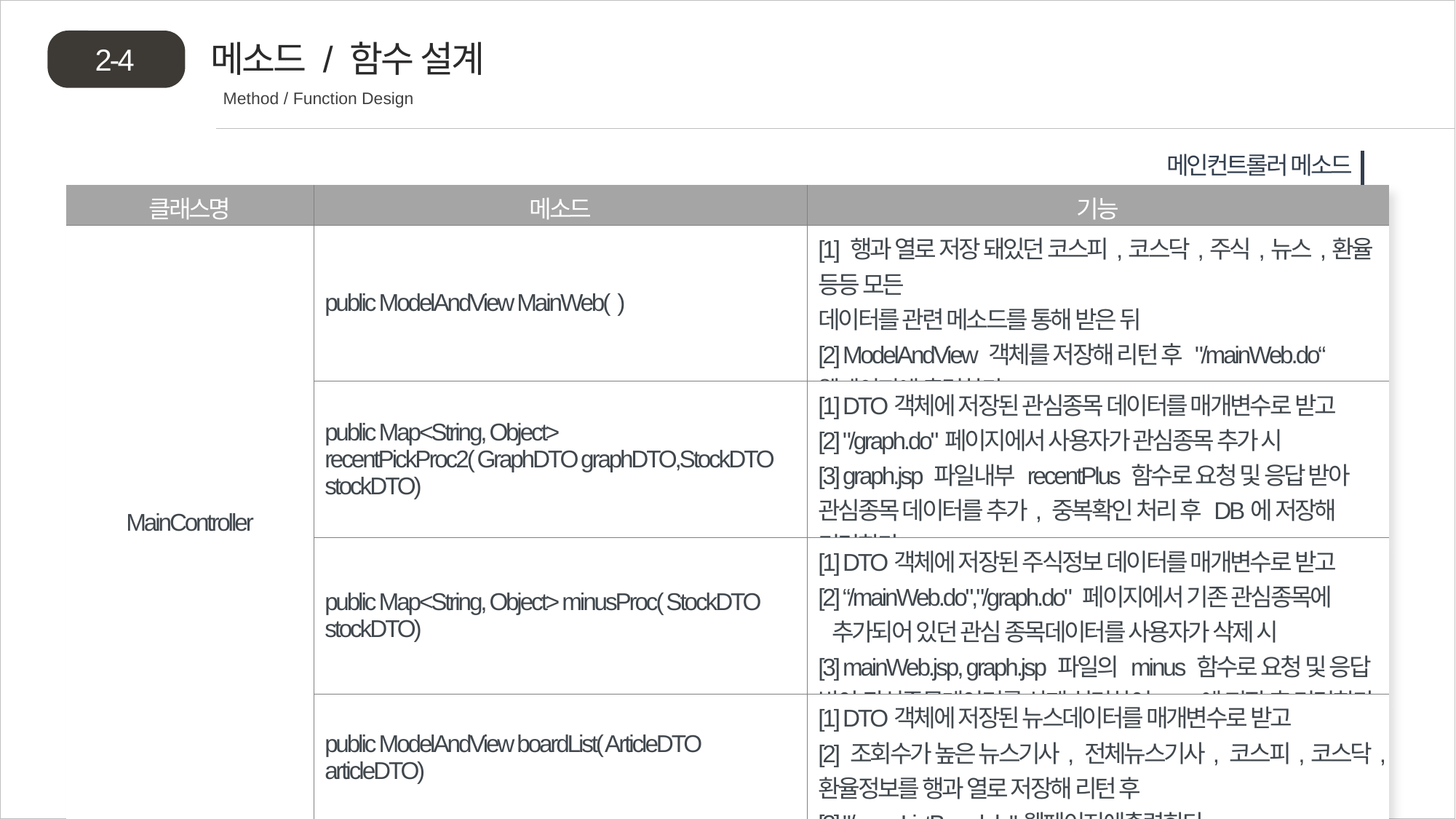

메소드 / 함수 설계
2-4
Method / Function Design
 메인컨트롤러 메소드
| 클래스명 | 메소드 | 기능 |
| --- | --- | --- |
| MainController | public ModelAndView MainWeb( ) | [1] 행과 열로 저장 돼있던 코스피,코스닥,주식,뉴스,환율 등등 모든 데이터를 관련 메소드를 통해 받은 뒤 [2] ModelAndView 객체를 저장해 리턴 후 "/mainWeb.do“ 웹페이지에 출력한다. |
|  | public Map<String, Object> recentPickProc2( GraphDTO graphDTO,StockDTO stockDTO) | [1] DTO객체에 저장된 관심종목 데이터를 매개변수로 받고 [2] "/graph.do"페이지에서 사용자가 관심종목 추가 시 [3] graph.jsp 파일내부 recentPlus 함수로 요청 및 응답 받아 관심종목 데이터를 추가, 중복확인 처리 후 DB에 저장해 리턴한다. |
|  | public Map<String, Object> minusProc( StockDTO stockDTO) | [1] DTO객체에 저장된 주식정보 데이터를 매개변수로 받고 [2] “/mainWeb.do","/graph.do" 페이지에서 기존 관심종목에 추가되어 있던 관심 종목데이터를 사용자가 삭제 시 [3] mainWeb.jsp, graph.jsp 파일의 minus 함수로 요청 및 응답 받아 관심종목데이터를 삭제 처리하여 DB에 저장 후 리턴한다. |
|  | public ModelAndView boardList( ArticleDTO articleDTO) | [1] DTO객체에 저장된 뉴스데이터를 매개변수로 받고 [2] 조회수가 높은 뉴스기사, 전체뉴스기사, 코스피,코스닥, 환율정보를 행과 열로 저장해 리턴 후 [3] "/newsListBoard.do"웹페이지에출력한다. |